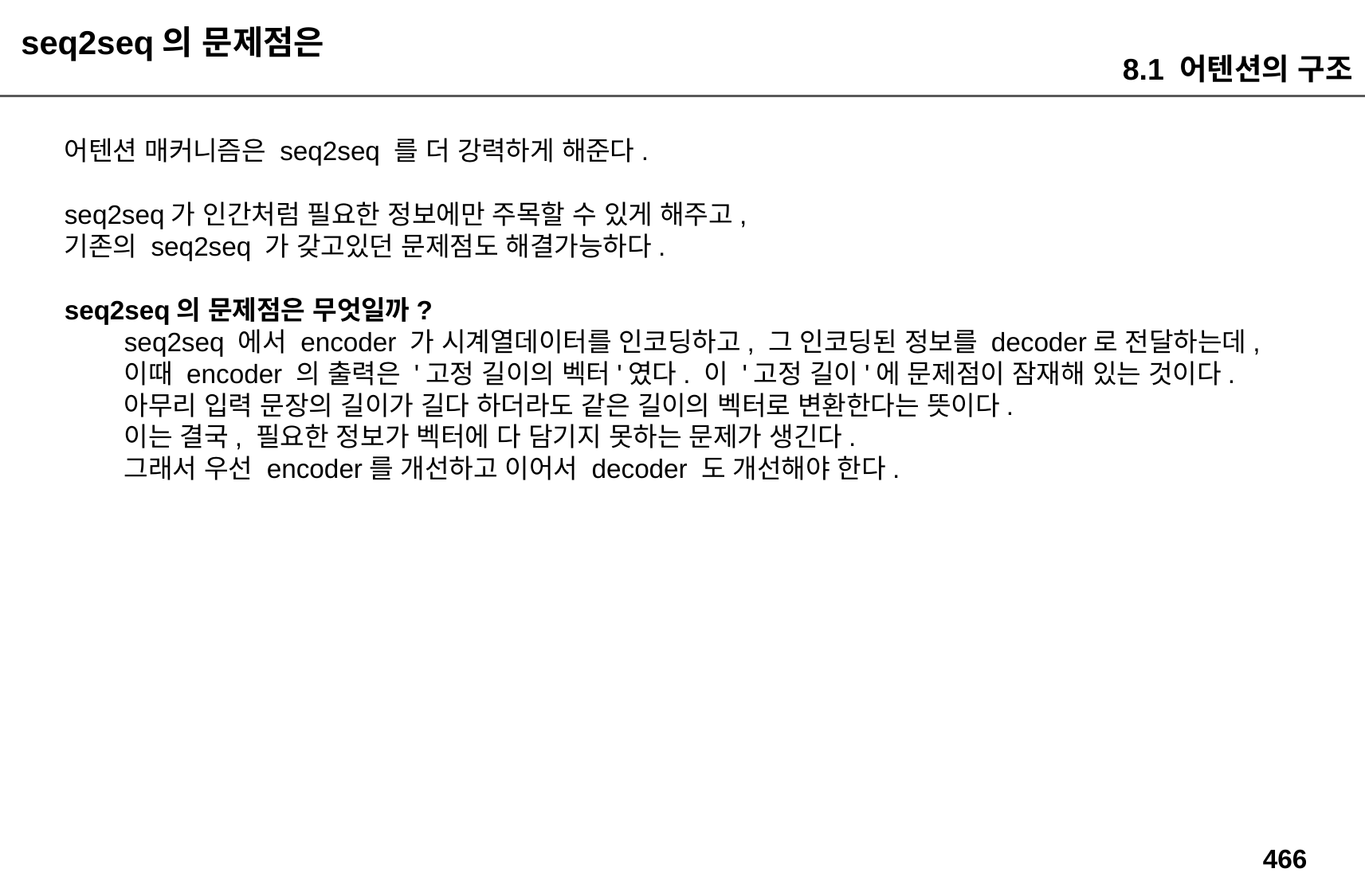

seq2seq의 문제점은
8.1 어텐션의 구조
어텐션 매커니즘은 seq2seq 를 더 강력하게 해준다.

seq2seq가 인간처럼 필요한 정보에만 주목할 수 있게 해주고,
기존의 seq2seq 가 갖고있던 문제점도 해결가능하다.

seq2seq의 문제점은 무엇일까?
seq2seq 에서 encoder 가 시계열데이터를 인코딩하고, 그 인코딩된 정보를 decoder로 전달하는데,
이때 encoder 의 출력은 '고정 길이의 벡터'였다. 이 '고정 길이'에 문제점이 잠재해 있는 것이다.
아무리 입력 문장의 길이가 길다 하더라도 같은 길이의 벡터로 변환한다는 뜻이다.
이는 결국, 필요한 정보가 벡터에 다 담기지 못하는 문제가 생긴다.
그래서 우선 encoder를 개선하고 이어서 decoder 도 개선해야 한다.